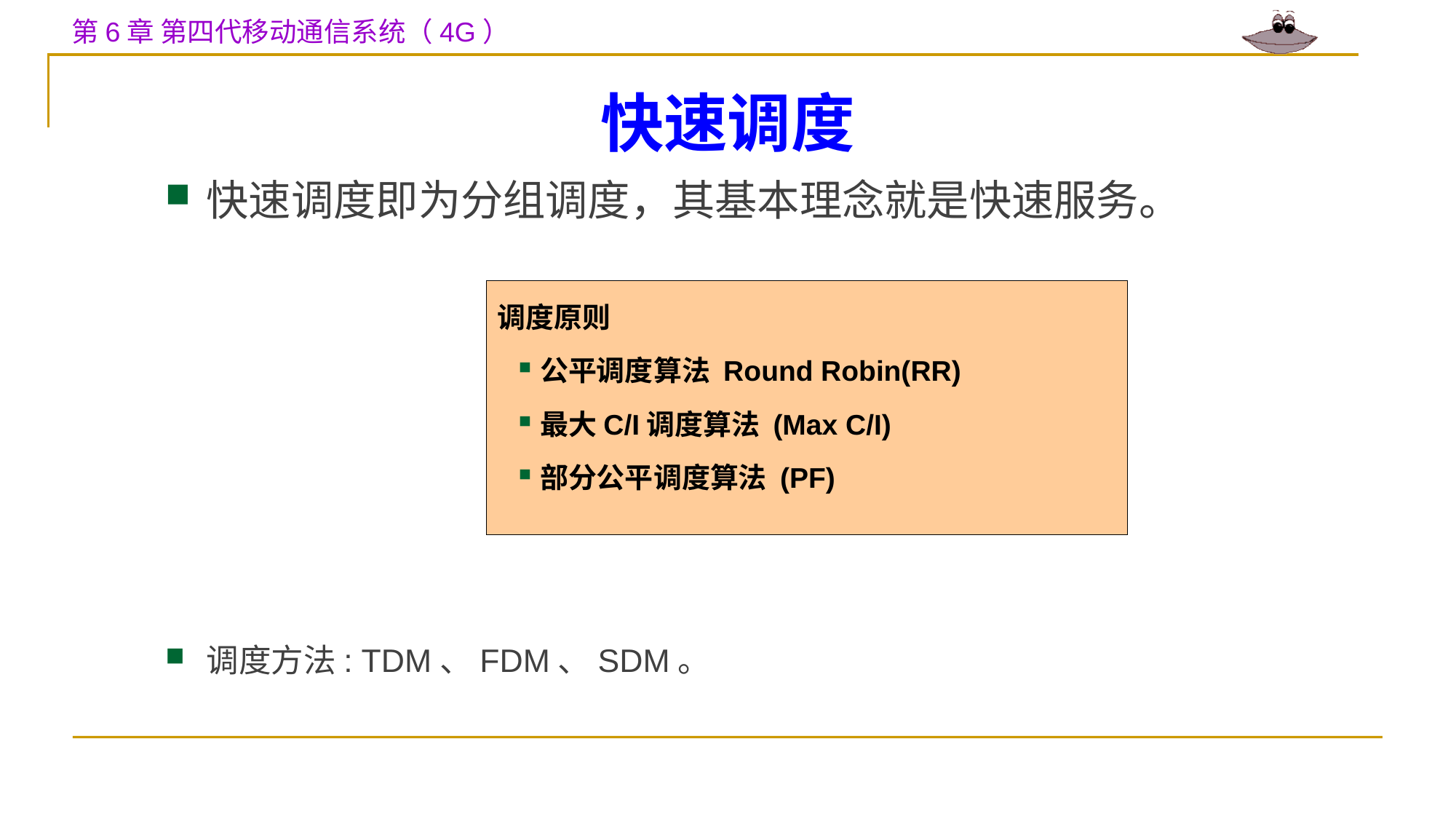

# 快速调度
快速调度即为分组调度，其基本理念就是快速服务。

调度方法: TDM、FDM、SDM。

调度原则
公平调度算法 Round Robin(RR)
最大C/I调度算法 (Max C/I)
部分公平调度算法 (PF)